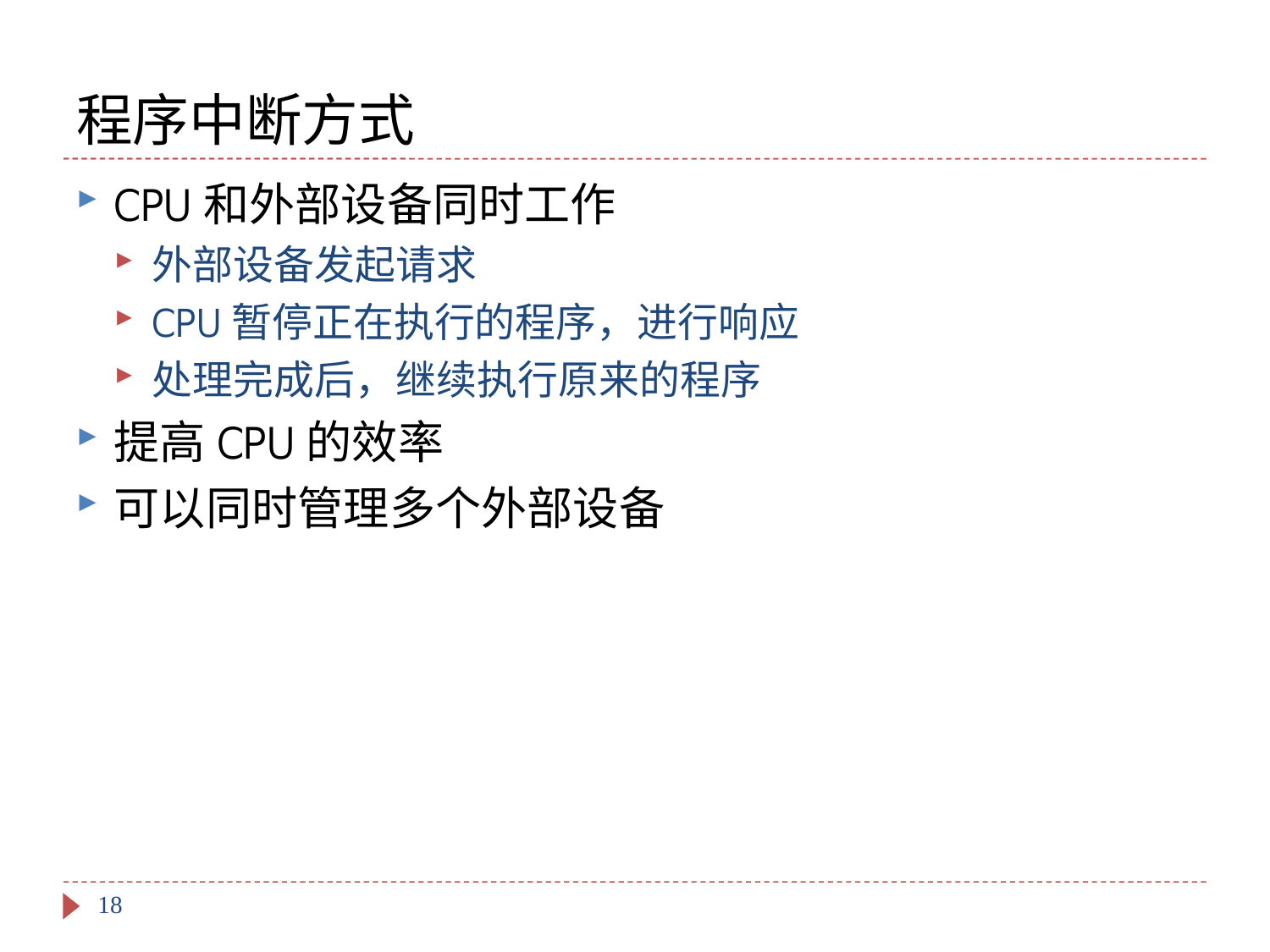

# 程序中断方式
CPU和外部设备同时工作
外部设备发起请求
CPU暂停正在执行的程序，进行响应
处理完成后，继续执行原来的程序
提高CPU的效率
可以同时管理多个外部设备

18